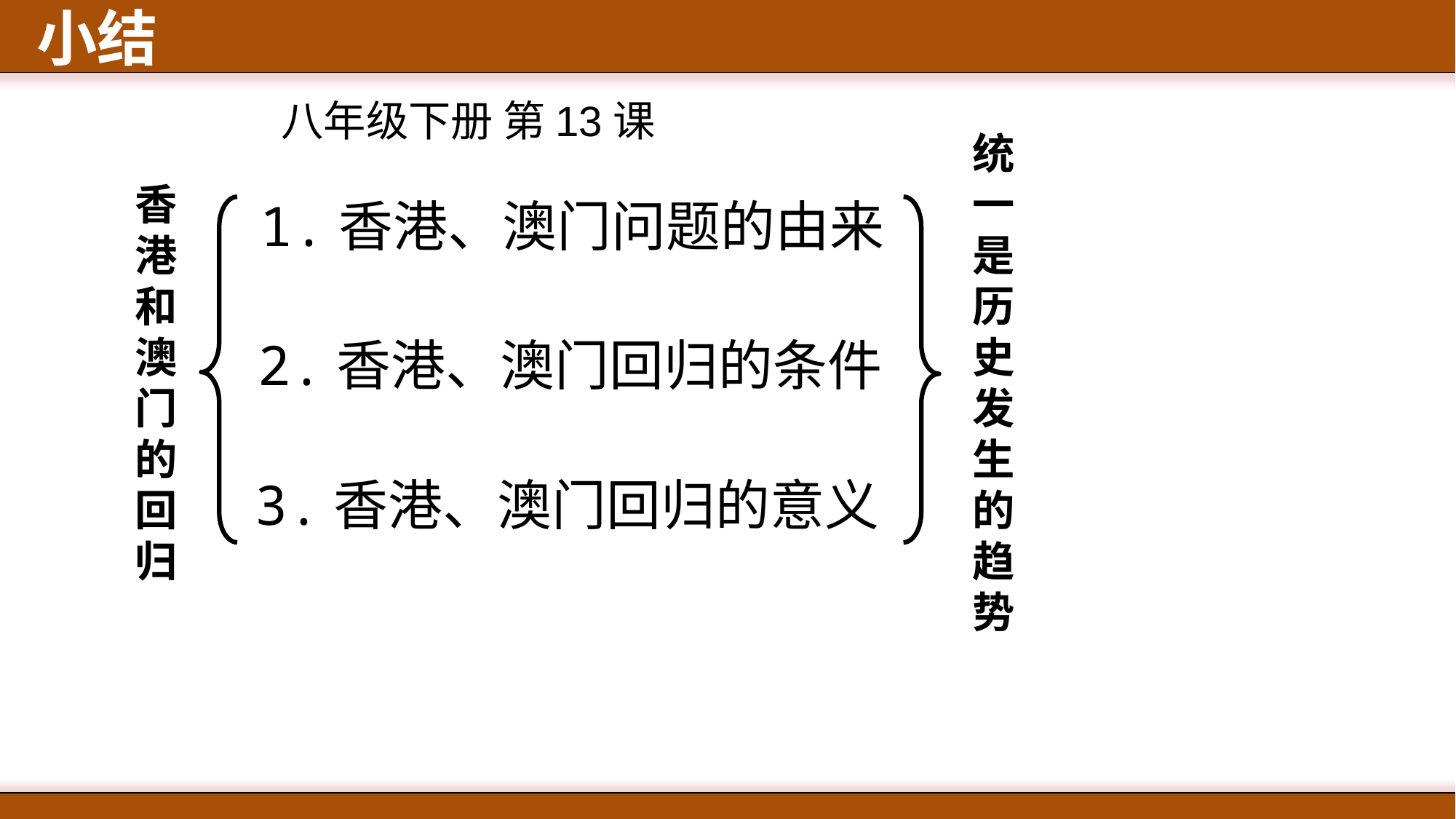

小结
 八年级下册 第13课
统
一
是
历
史
发
生
的
趋
势
香
港
和
澳
门
的
回
归
1.香港、澳门问题的由来

2.香港、澳门回归的条件
3.香港、澳门回归的意义